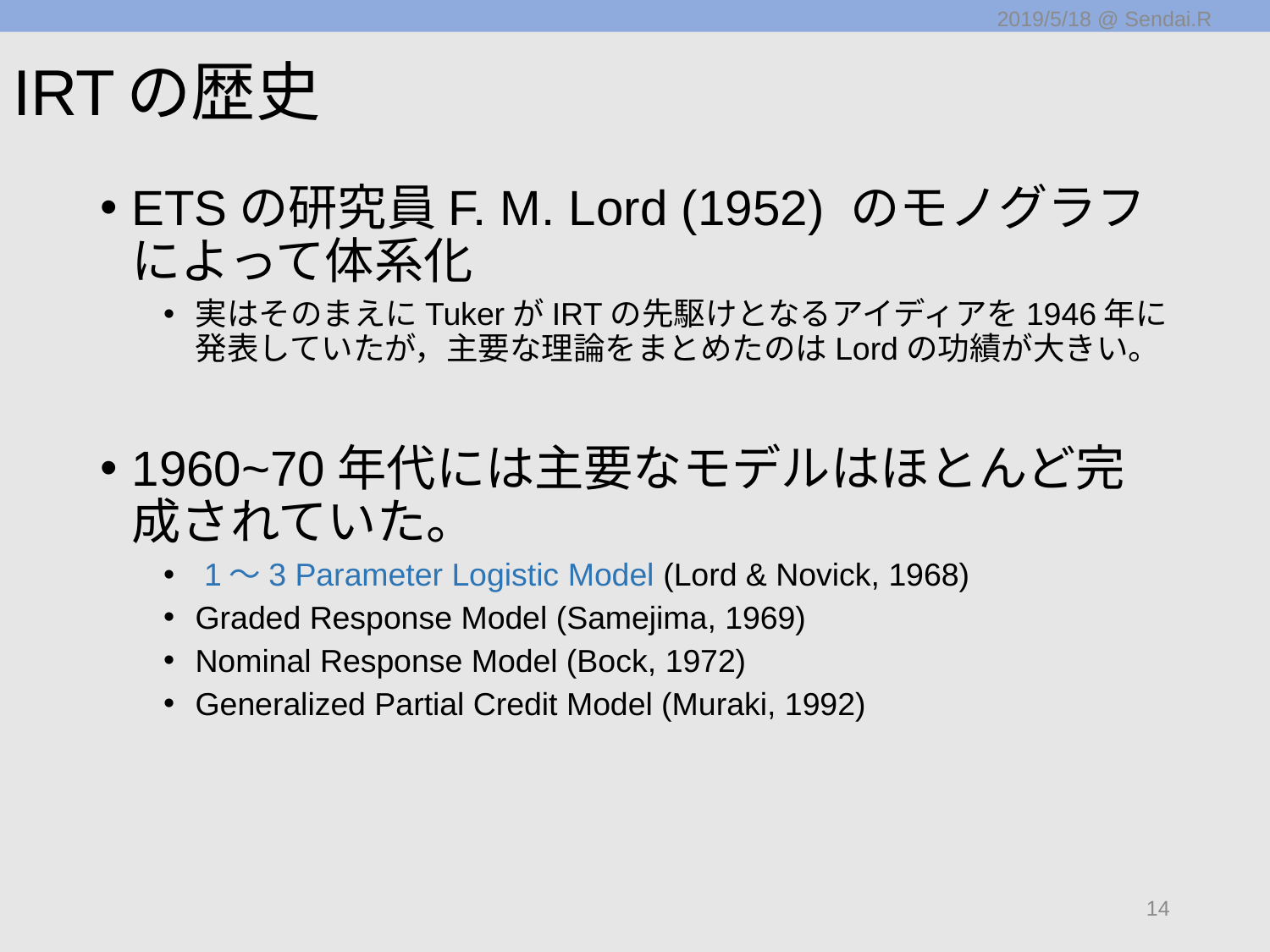

2019/5/18 @ Sendai.R
# IRTの歴史
ETSの研究員F. M. Lord (1952) のモノグラフによって体系化
実はそのまえにTukerがIRTの先駆けとなるアイディアを1946年に発表していたが，主要な理論をまとめたのはLordの功績が大きい。

1960~70年代には主要なモデルはほとんど完成されていた。
 1〜3 Parameter Logistic Model (Lord & Novick, 1968)
Graded Response Model (Samejima, 1969)
Nominal Response Model (Bock, 1972)
Generalized Partial Credit Model (Muraki, 1992)
14